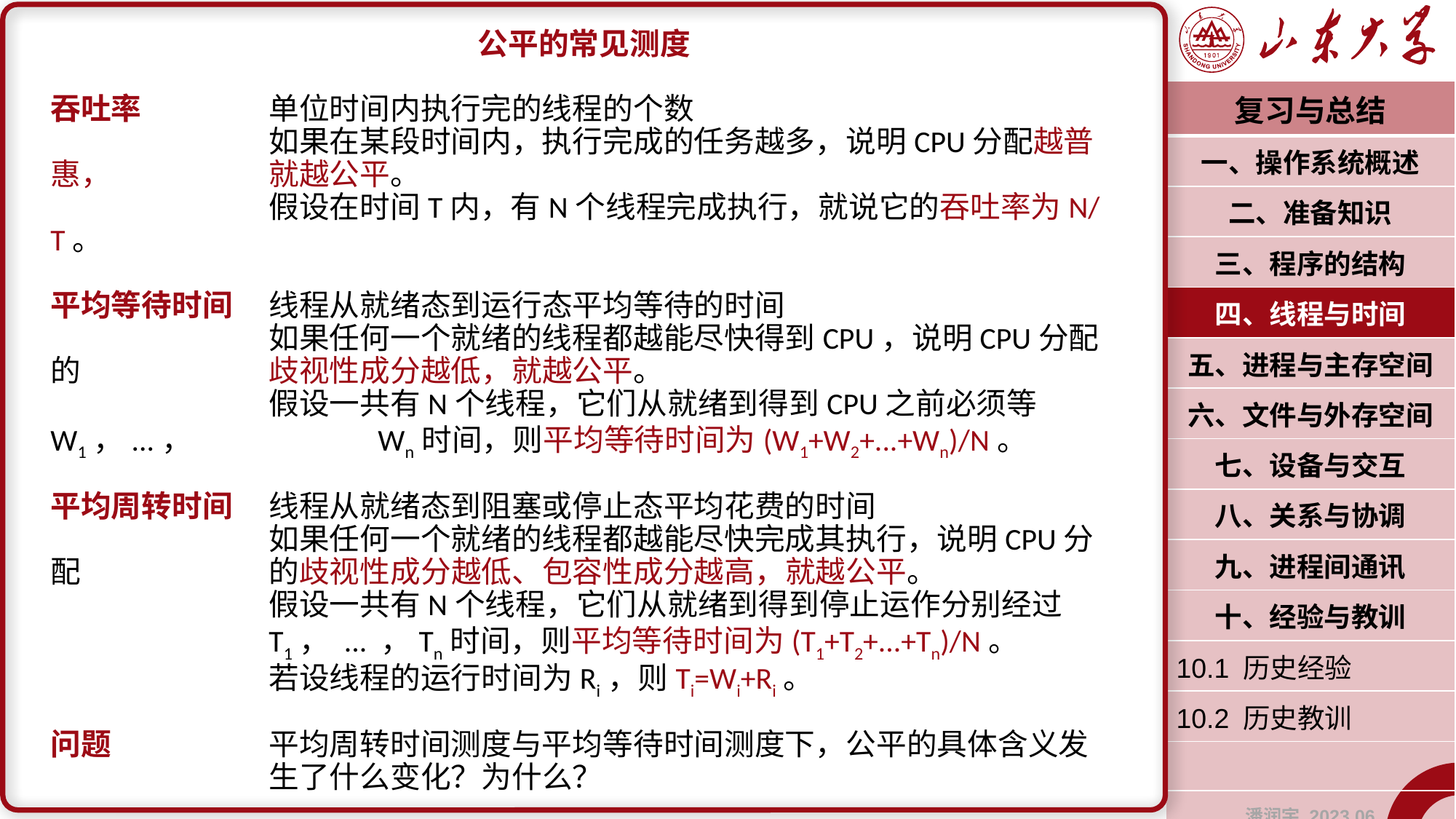

公平的常见测度

吞吐率		单位时间内执行完的线程的个数
		如果在某段时间内，执行完成的任务越多，说明CPU分配越普惠，		就越公平。
		假设在时间T内，有N个线程完成执行，就说它的吞吐率为N/T。

平均等待时间	线程从就绪态到运行态平均等待的时间
		如果任何一个就绪的线程都越能尽快得到CPU，说明CPU分配的		歧视性成分越低，就越公平。
		假设一共有N个线程，它们从就绪到得到CPU之前必须等W1，...，		Wn时间，则平均等待时间为(W1+W2+...+Wn)/N。

平均周转时间	线程从就绪态到阻塞或停止态平均花费的时间
		如果任何一个就绪的线程都越能尽快完成其执行，说明CPU分配		的歧视性成分越低、包容性成分越高，就越公平。
		假设一共有N个线程，它们从就绪到得到停止运作分别经过		T1， ... ，Tn时间，则平均等待时间为(T1+T2+...+Tn)/N。
		若设线程的运行时间为Ri，则Ti=Wi+Ri。

问题		平均周转时间测度与平均等待时间测度下，公平的具体含义发		生了什么变化？为什么？
| 复习与总结 |
| --- |
| 一、操作系统概述 |
| 二、准备知识 |
| 三、程序的结构 |
| 四、线程与时间 |
| 五、进程与主存空间 |
| 六、文件与外存空间 |
| 七、设备与交互 |
| 八、关系与协调 |
| 九、进程间通讯 |
| 十、经验与教训 |
| 10.1 历史经验 |
| 10.2 历史教训 |
|  |
| 潘润宇 2023.06 |